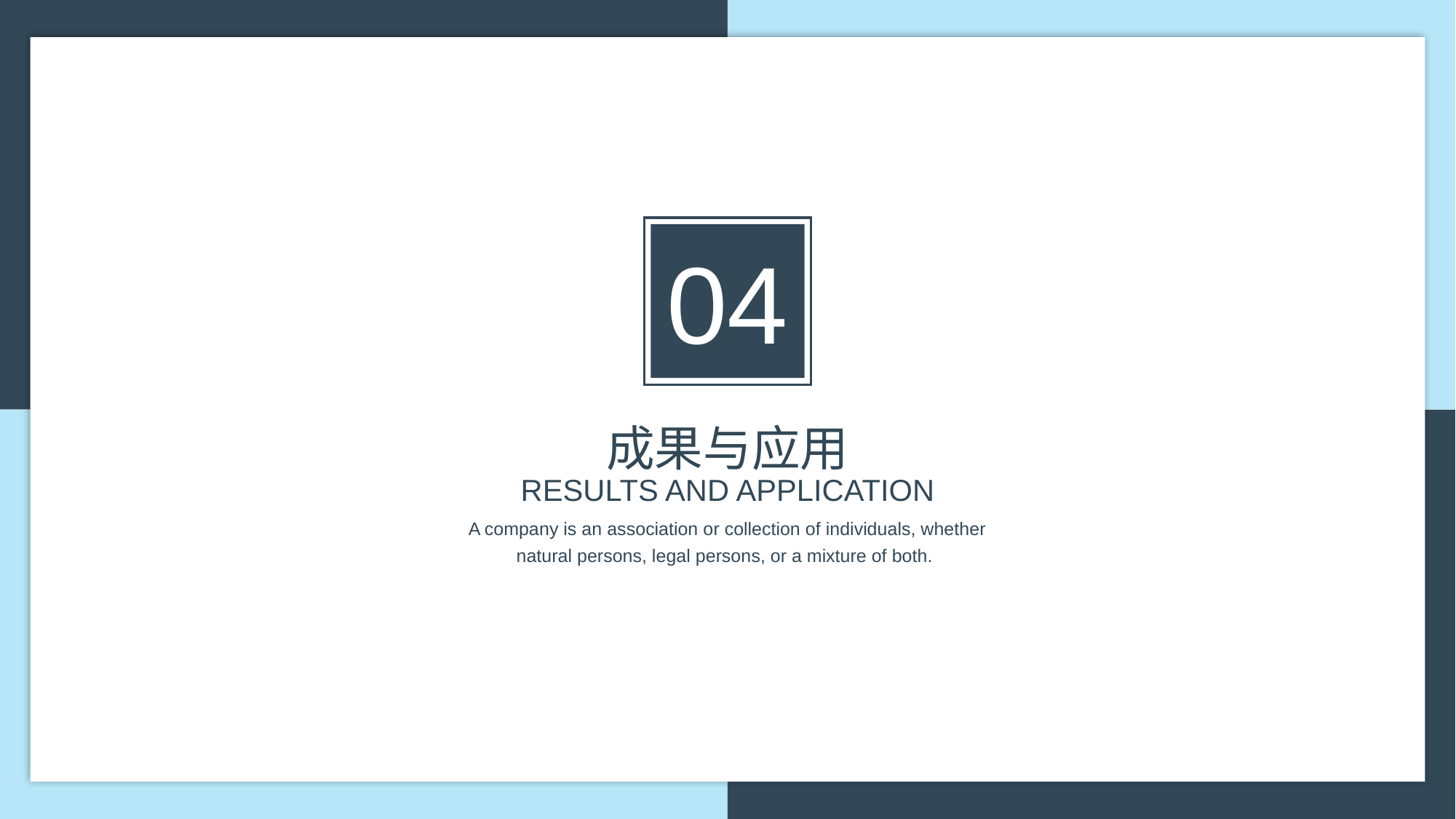

04
成果与应用

RESULTS AND APPLICATION
A company is an association or collection of individuals, whether natural persons, legal persons, or a mixture of both.